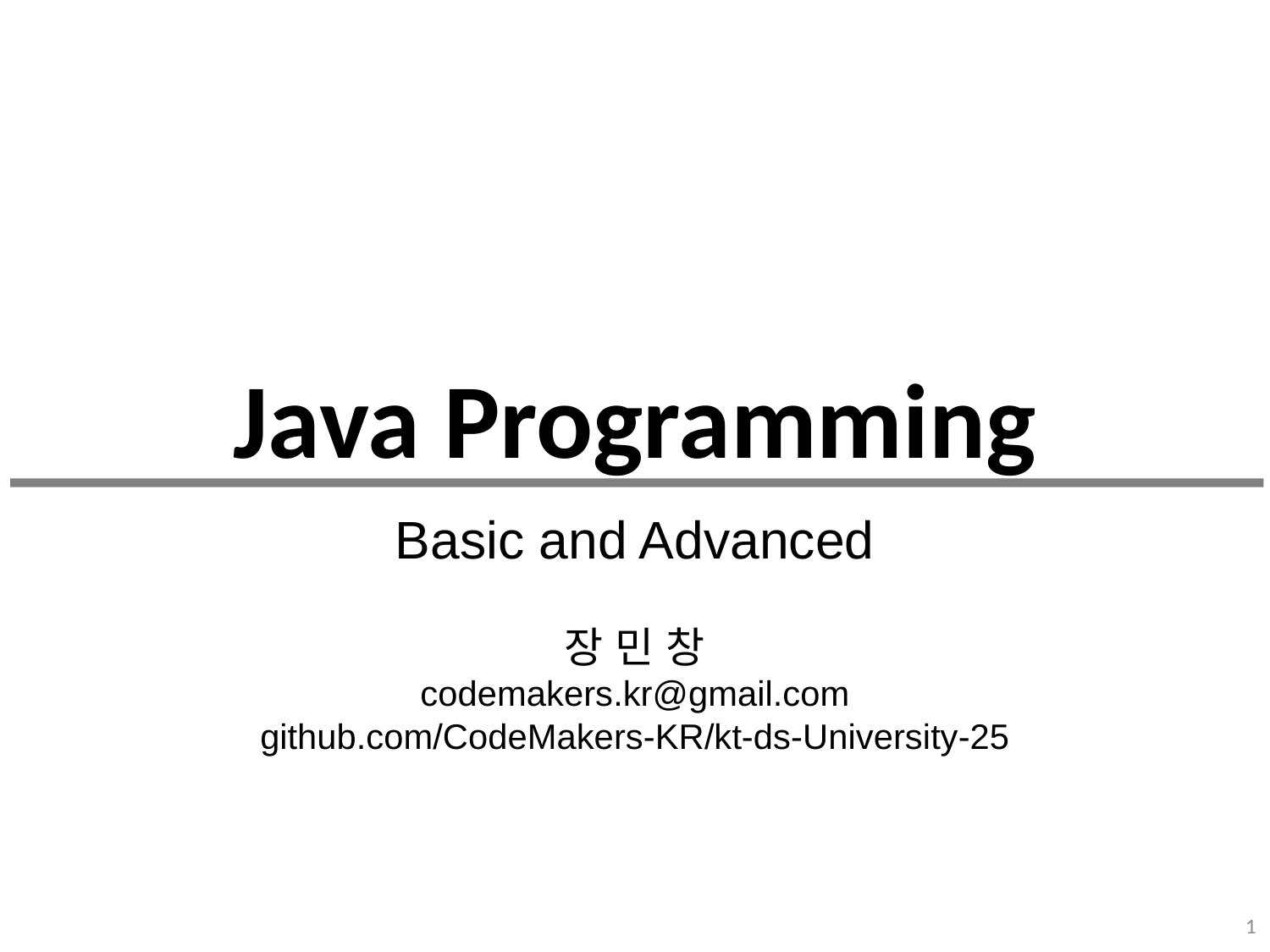

# Java Programming

Basic and Advanced

장 민 창
codemakers.kr@gmail.com
github.com/CodeMakers-KR/kt-ds-University-25
1